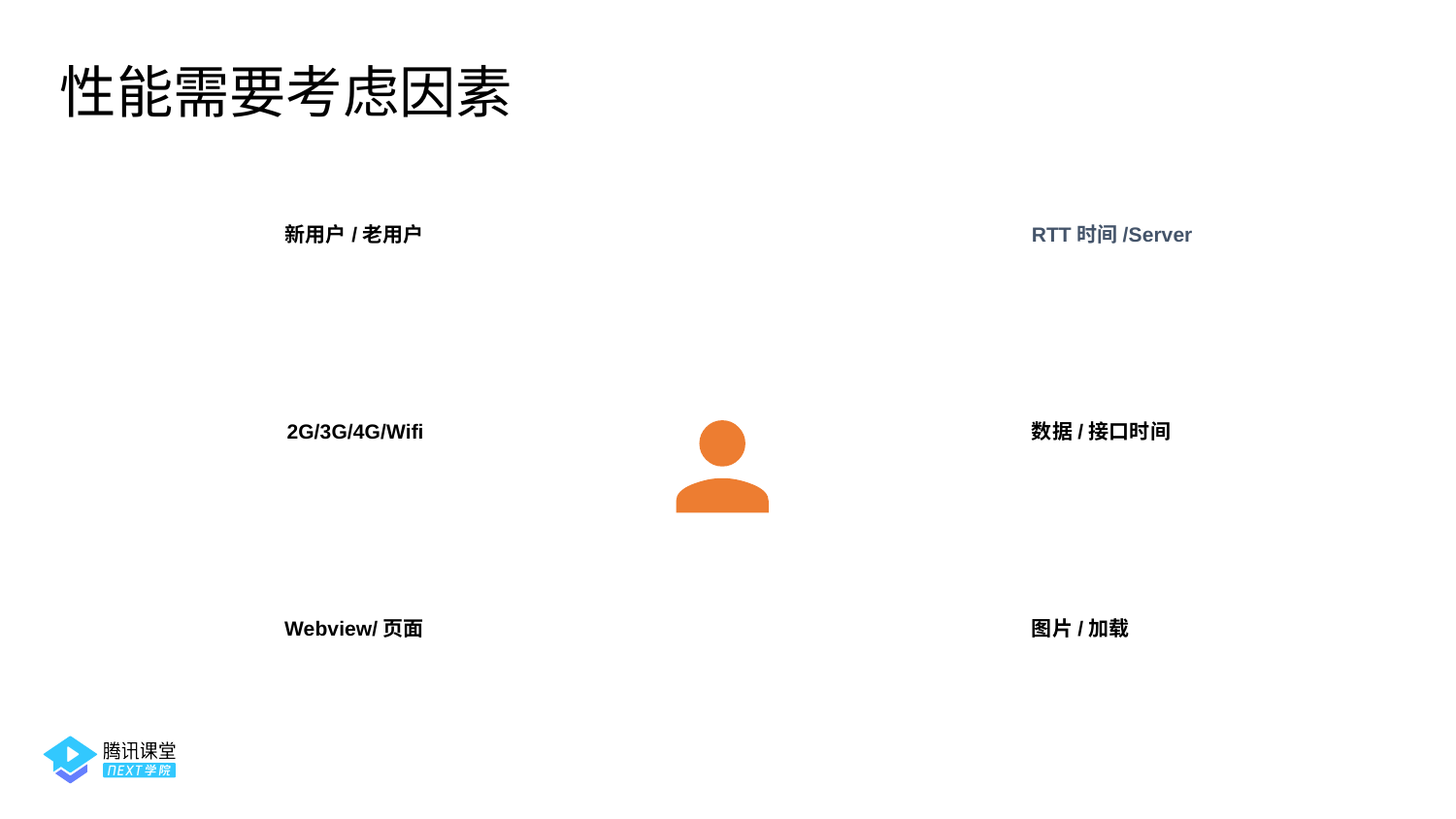

性能需要考虑因素
新用户/老用户
RTT时间/Server
2G/3G/4G/Wifi
数据/接口时间

Webview/页面
图片/加载